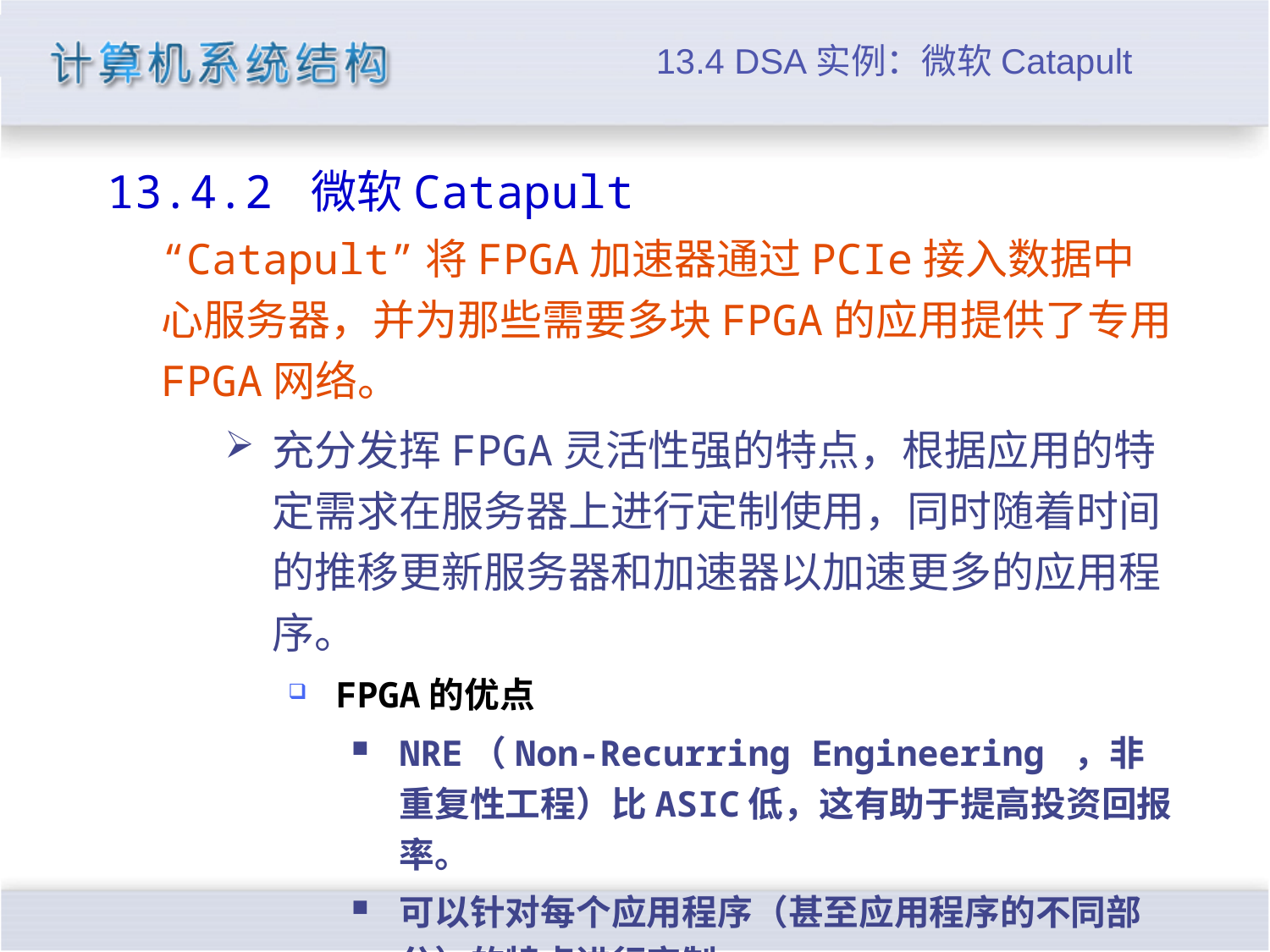

# 13.4 DSA实例：微软Catapult
13.4.2 微软Catapult
“Catapult”将FPGA加速器通过PCIe接入数据中心服务器，并为那些需要多块FPGA的应用提供了专用FPGA网络。
充分发挥FPGA灵活性强的特点，根据应用的特定需求在服务器上进行定制使用，同时随着时间的推移更新服务器和加速器以加速更多的应用程序。
FPGA的优点
NRE（Non-Recurring Engineering ，非重复性工程）比ASIC低，这有助于提高投资回报率。
可以针对每个应用程序（甚至应用程序的不同部分）的特点进行定制